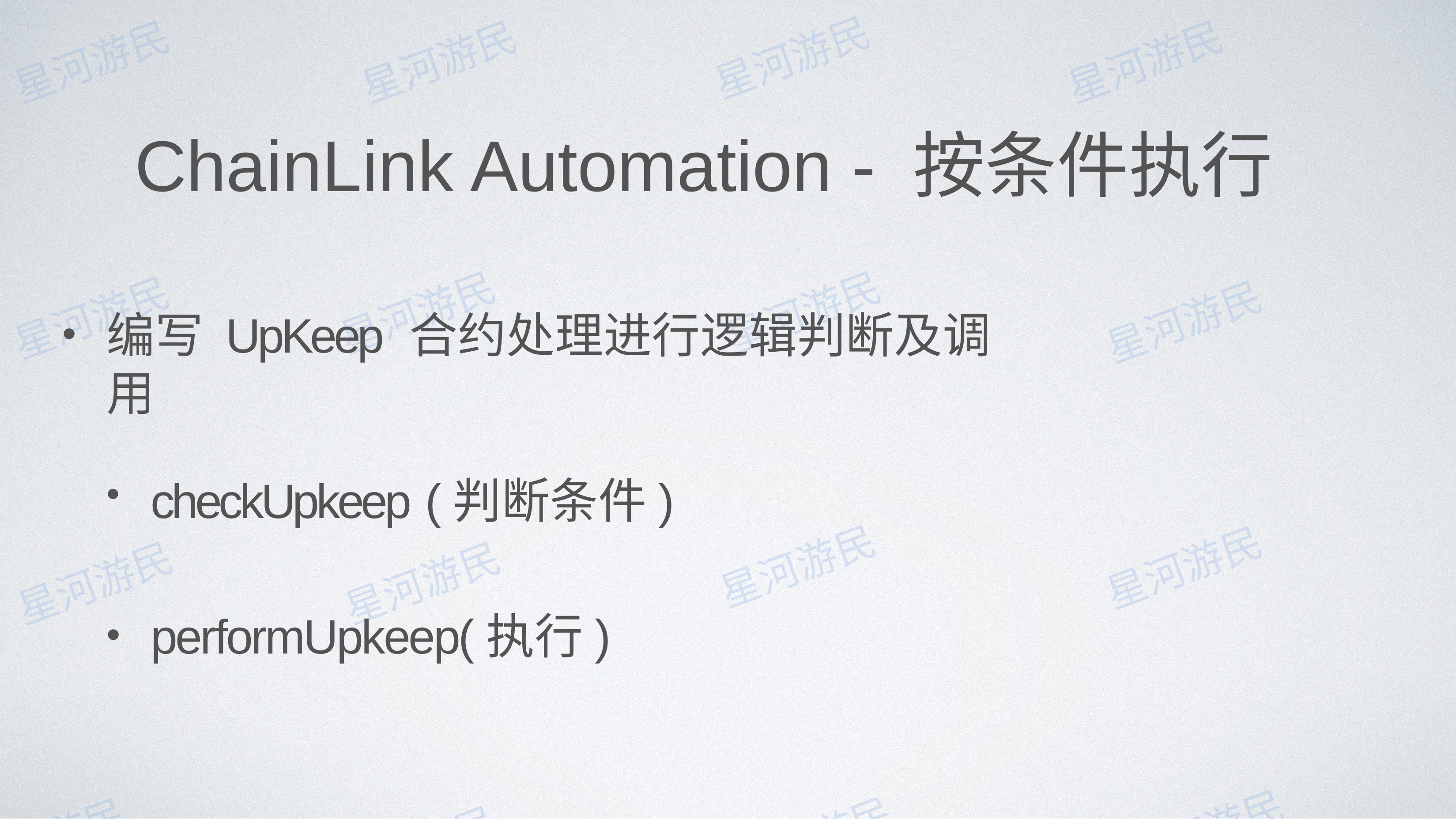

# ChainLink Automation - 按条件执⾏
编写 UpKeep 合约处理进⾏逻辑判断及调⽤

checkUpkeep (判断条件)

performUpkeep(执⾏)